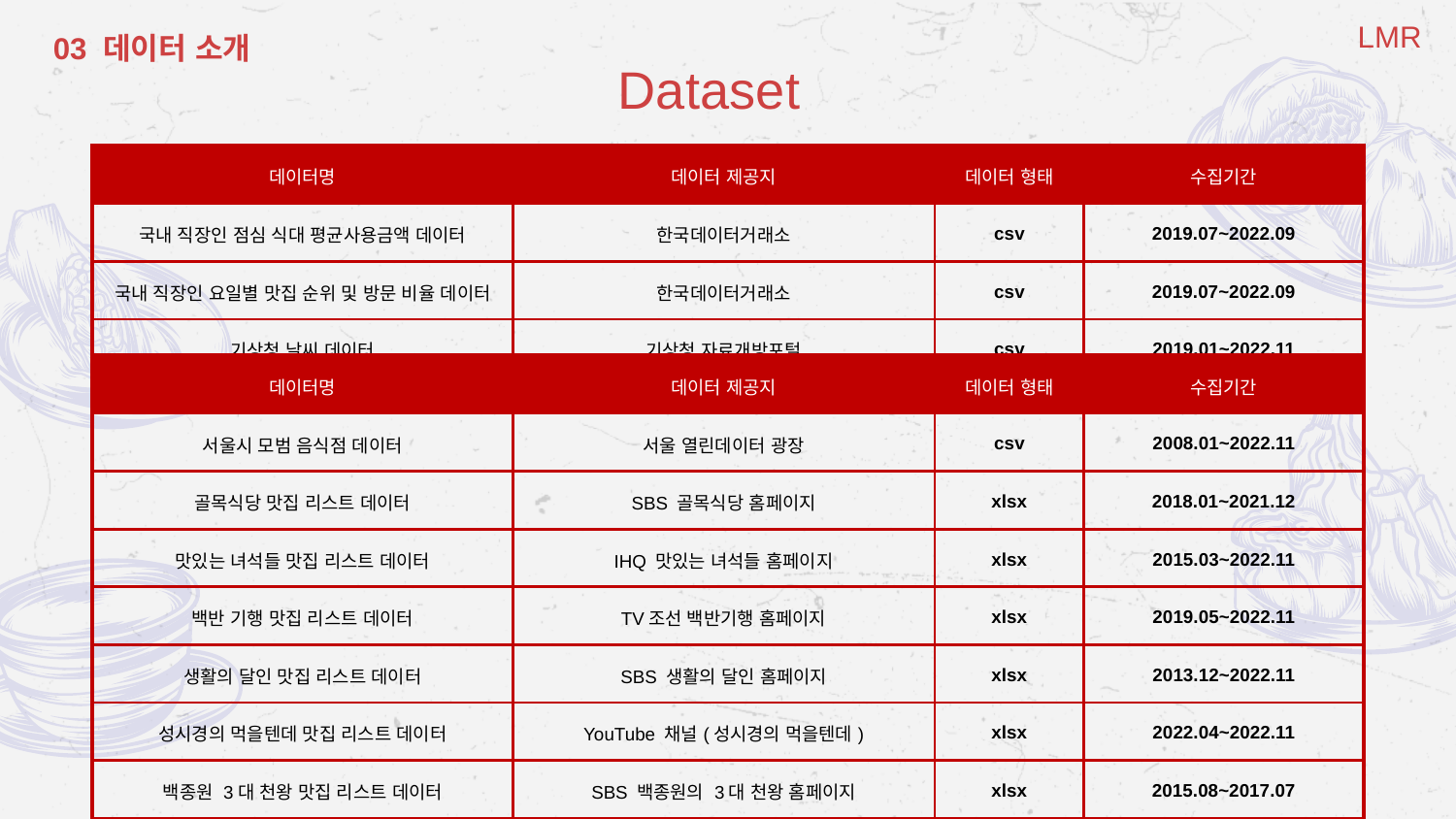

LMR
03 데이터 소개
Dataset
| 데이터명 | 데이터 제공지 | 데이터 형태 | 수집기간 |
| --- | --- | --- | --- |
| 국내 직장인 점심 식대 평균사용금액 데이터 | 한국데이터거래소 | csv | 2019.07~2022.09 |
| 국내 직장인 요일별 맛집 순위 및 방문 비율 데이터 | 한국데이터거래소 | csv | 2019.07~2022.09 |
| 기상청 날씨 데이터 | 기상청 자료개방포털 | csv | 2019.01~2022.11 |
| 데이터명 | 데이터 제공지 | 데이터 형태 | 수집기간 |
| --- | --- | --- | --- |
| 서울시 모범 음식점 데이터 | 서울 열린데이터 광장 | csv | 2008.01~2022.11 |
| 골목식당 맛집 리스트 데이터 | SBS 골목식당 홈페이지 | xlsx | 2018.01~2021.12 |
| 맛있는 녀석들 맛집 리스트 데이터 | IHQ 맛있는 녀석들 홈페이지 | xlsx | 2015.03~2022.11 |
| 백반 기행 맛집 리스트 데이터 | TV조선 백반기행 홈페이지 | xlsx | 2019.05~2022.11 |
| 생활의 달인 맛집 리스트 데이터 | SBS 생활의 달인 홈페이지 | xlsx | 2013.12~2022.11 |
| 성시경의 먹을텐데 맛집 리스트 데이터 | YouTube 채널(성시경의 먹을텐데) | xlsx | 2022.04~2022.11 |
| 백종원 3대 천왕 맛집 리스트 데이터 | SBS 백종원의 3대 천왕 홈페이지 | xlsx | 2015.08~2017.07 |
| 수요미식회 맛집 리스트 데이터 | 수요미식회 티빙 홈페이지 | xlsx | 2015.01~2019.10 |